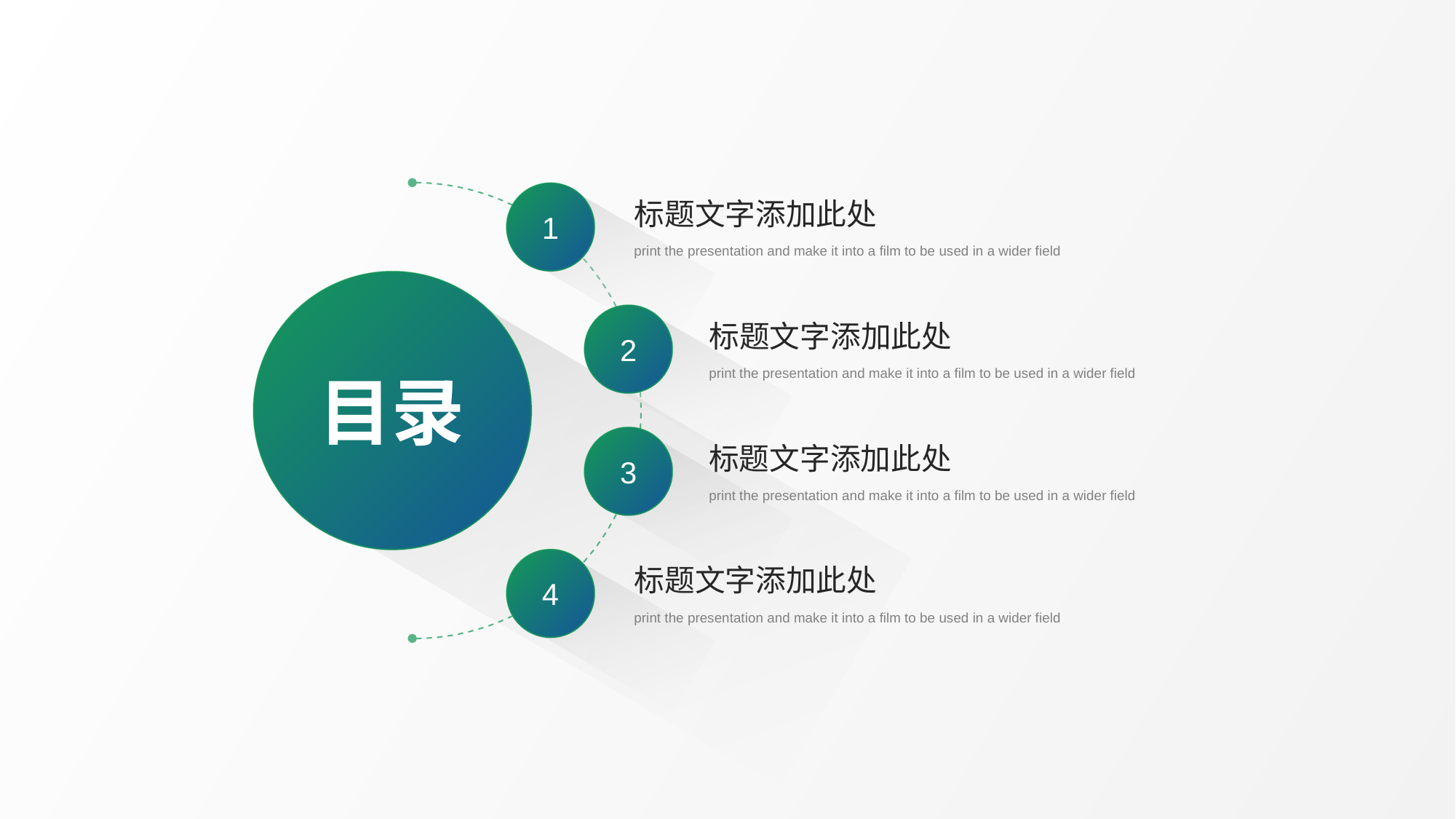

1

标题文字添加此处
print the presentation and make it into a film to be used in a wider field

目录
2

标题文字添加此处
print the presentation and make it into a film to be used in a wider field
3

标题文字添加此处
print the presentation and make it into a film to be used in a wider field
4

标题文字添加此处
print the presentation and make it into a film to be used in a wider field